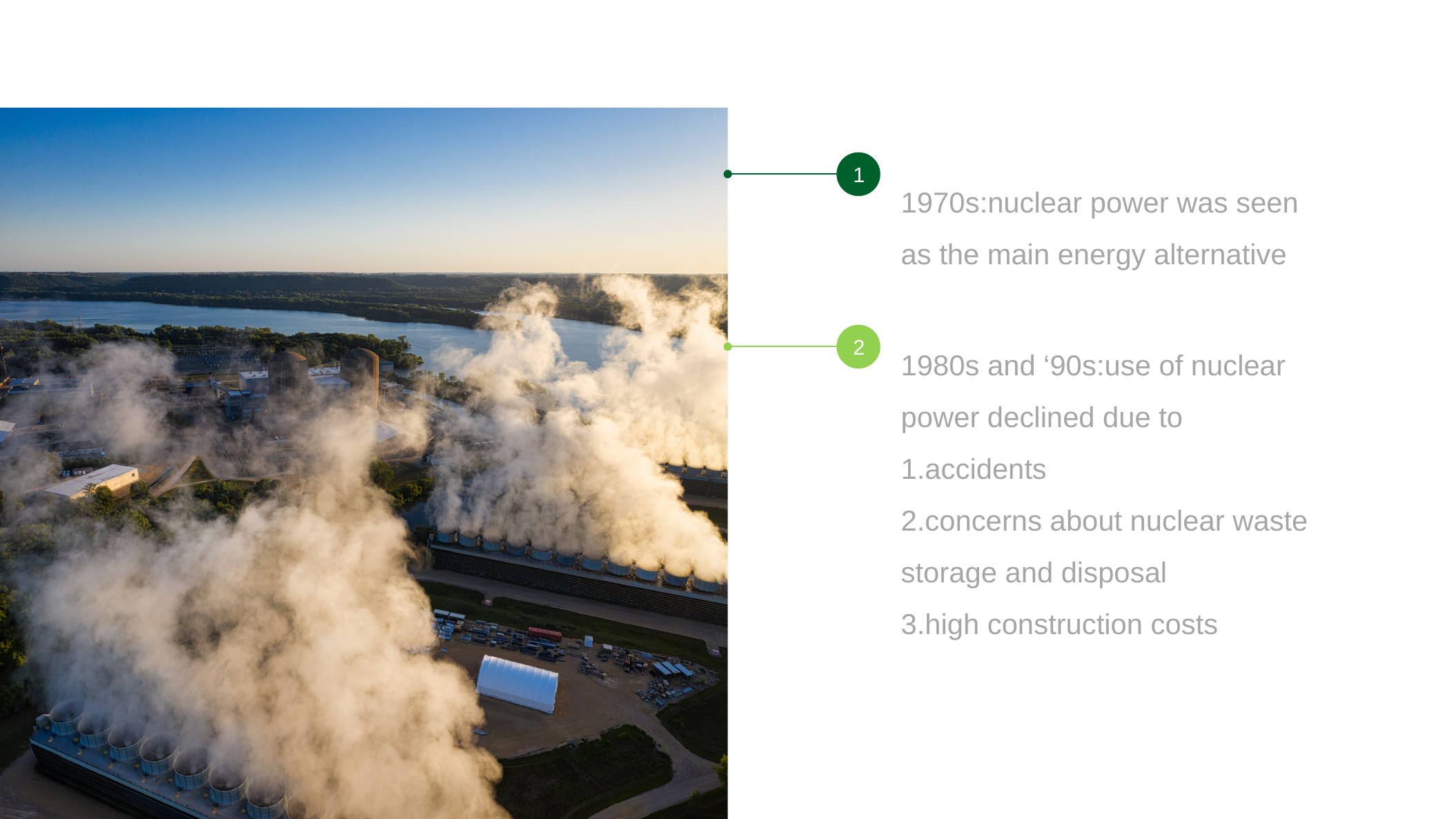

点击添加相关标题文字

1
1970s:nuclear power was seen as the main energy alternative
2
1980s and ‘90s:use of nuclear power declined due to 1.accidents
2.concerns about nuclear waste storage and disposal
3.high construction costs